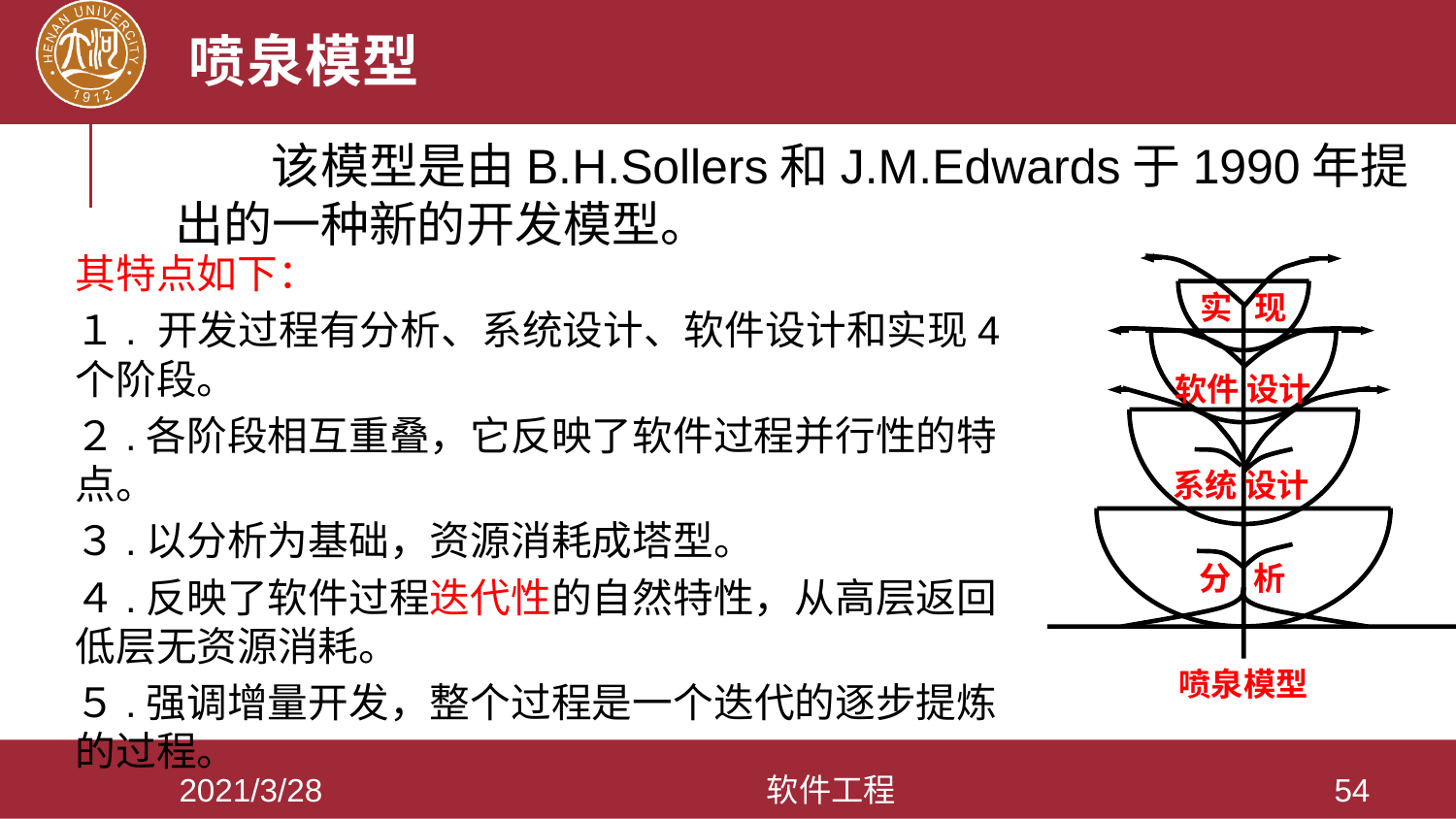

# 喷泉模型
　　该模型是由B.H.Sollers和J.M.Edwards于1990年提出的一种新的开发模型。
其特点如下：
１. 开发过程有分析、系统设计、软件设计和实现4个阶段。
２.各阶段相互重叠，它反映了软件过程并行性的特点。
３.以分析为基础，资源消耗成塔型。
４.反映了软件过程迭代性的自然特性，从高层返回低层无资源消耗。
５.强调增量开发，整个过程是一个迭代的逐步提炼的过程。

实   现

软件 设计

系统 设计

分   析

喷泉模型
2021/3/28
软件工程
54